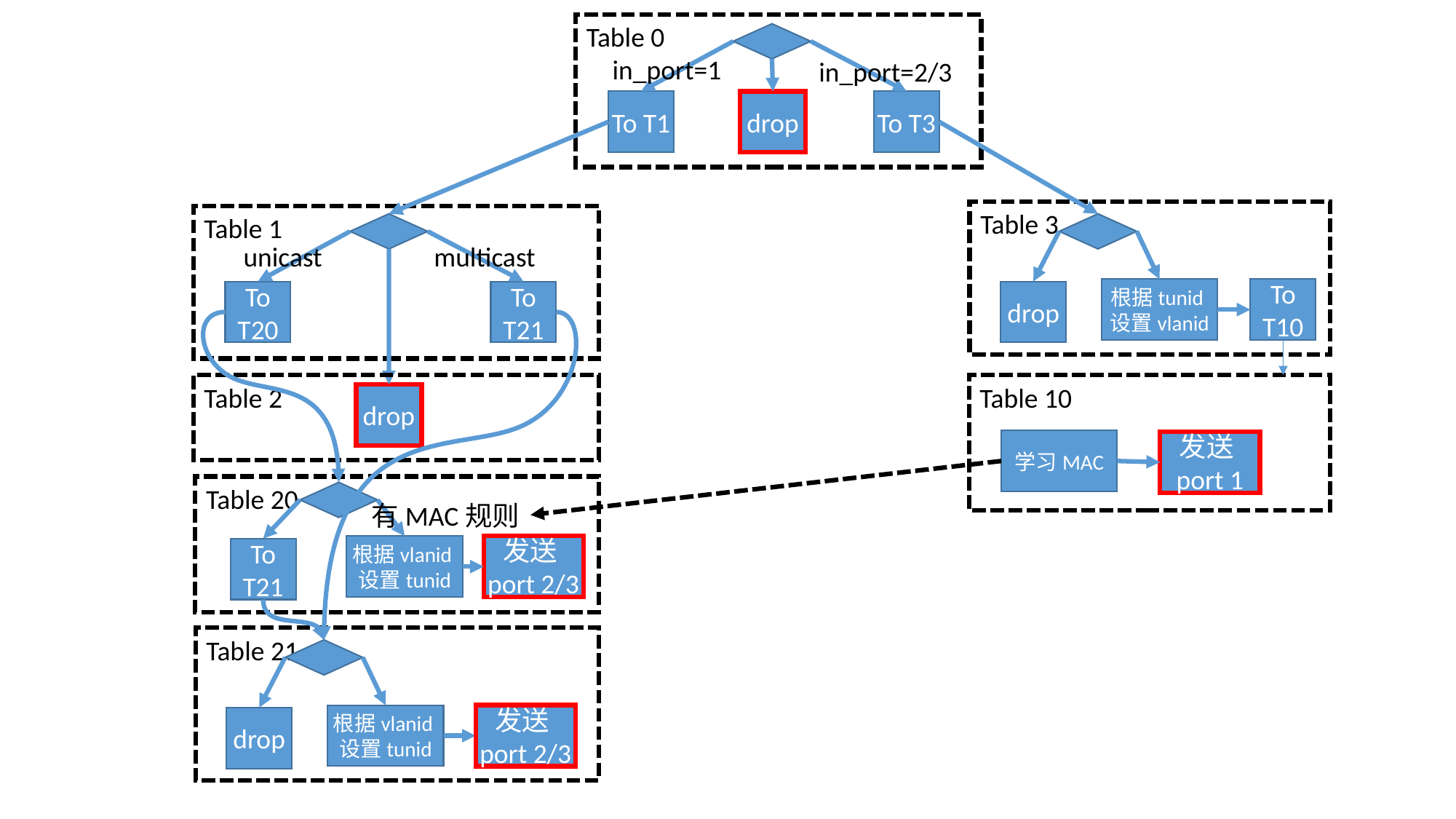

Table 0

in_port=1
in_port=2/3
To T3
drop
To T1
Table 3
Table 1

multicast
unicast
根据tunid设置vlanid
To T10
drop
To T21
To T20
Table 2
Table 10
drop
学习MAC
发送port 1
Table 20

有MAC规则
发送port 2/3
根据vlanid设置tunid
To T21
Table 21

根据vlanid设置tunid
发送port 2/3
drop